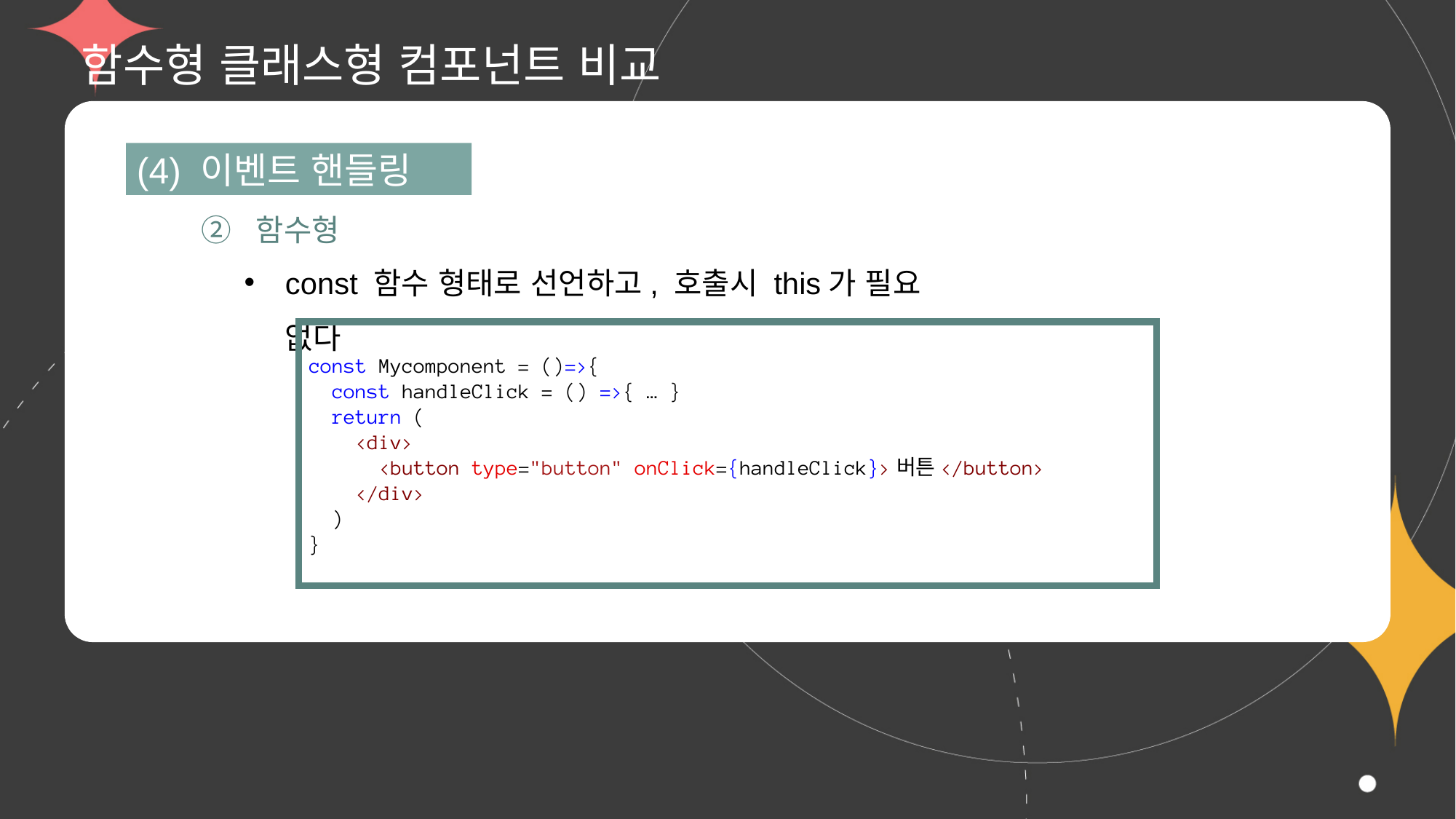

# 함수형 클래스형 컴포넌트 비교
(4) 이벤트 핸들링
②  함수형
const 함수 형태로 선언하고, 호출시 this가 필요 없다
const Mycomponent = ()=>{
  const handleClick = () =>{ … }
  return (
    <div>
      <button type="button" onClick={handleClick}>버튼</button>
    </div>
  )
}